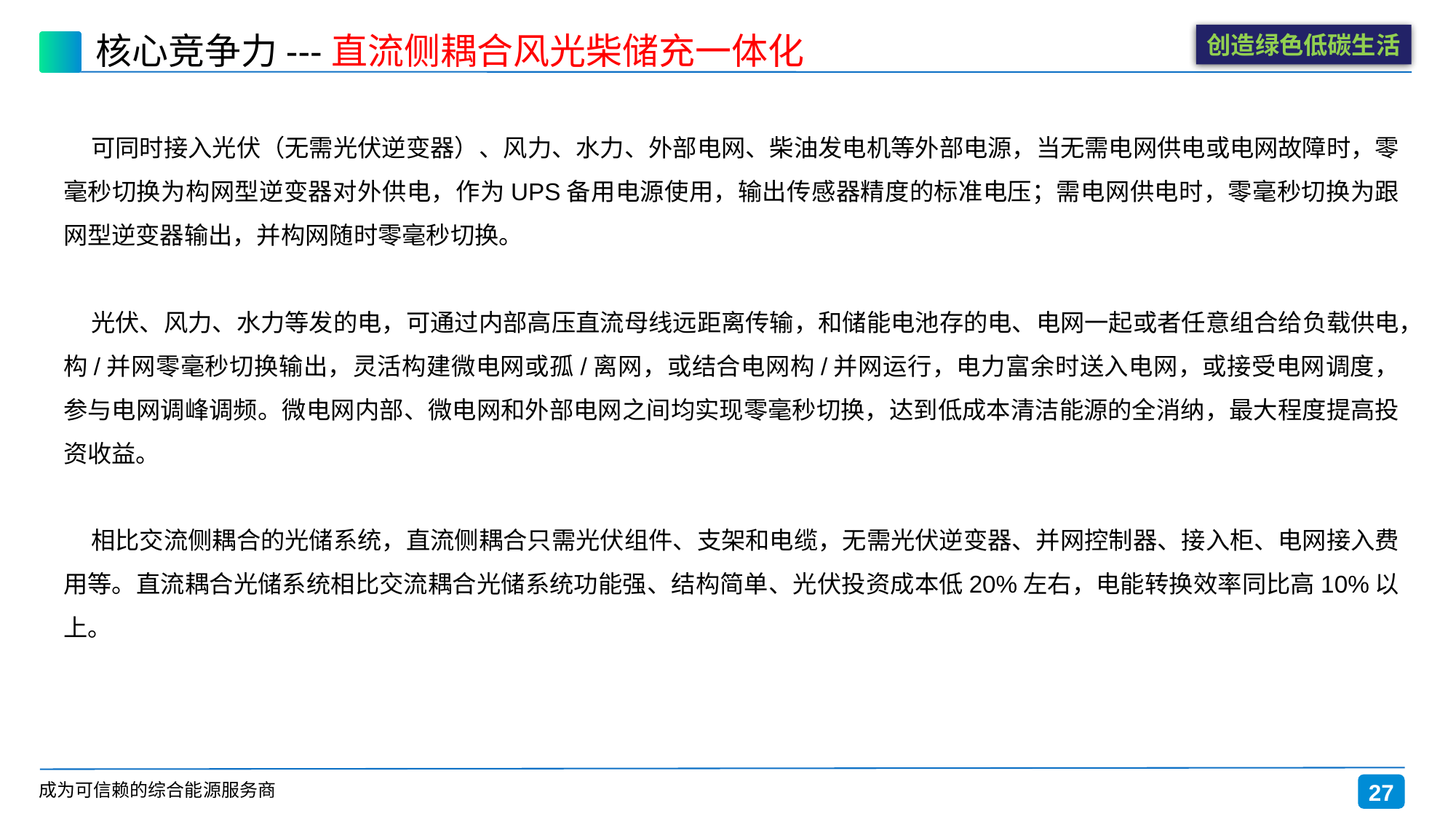

# 核心竞争力---直流侧耦合风光柴储充一体化
    可同时接入光伏（无需光伏逆变器）、风力、水力、外部电网、柴油发电机等外部电源，当无需电网供电或电网故障时，零毫秒切换为构网型逆变器对外供电，作为UPS备用电源使用，输出传感器精度的标准电压；需电网供电时，零毫秒切换为跟网型逆变器输出，并构网随时零毫秒切换。

    光伏、风力、水力等发的电，可通过内部高压直流母线远距离传输，和储能电池存的电、电网一起或者任意组合给负载供电，构/并网零毫秒切换输出，灵活构建微电网或孤/离网，或结合电网构/并网运行，电力富余时送入电网，或接受电网调度，参与电网调峰调频。微电网内部、微电网和外部电网之间均实现零毫秒切换，达到低成本清洁能源的全消纳，最大程度提高投资收益。

    相比交流侧耦合的光储系统，直流侧耦合只需光伏组件、支架和电缆，无需光伏逆变器、并网控制器、接入柜、电网接入费用等。直流耦合光储系统相比交流耦合光储系统功能强、结构简单、光伏投资成本低20%左右，电能转换效率同比高10%以上。